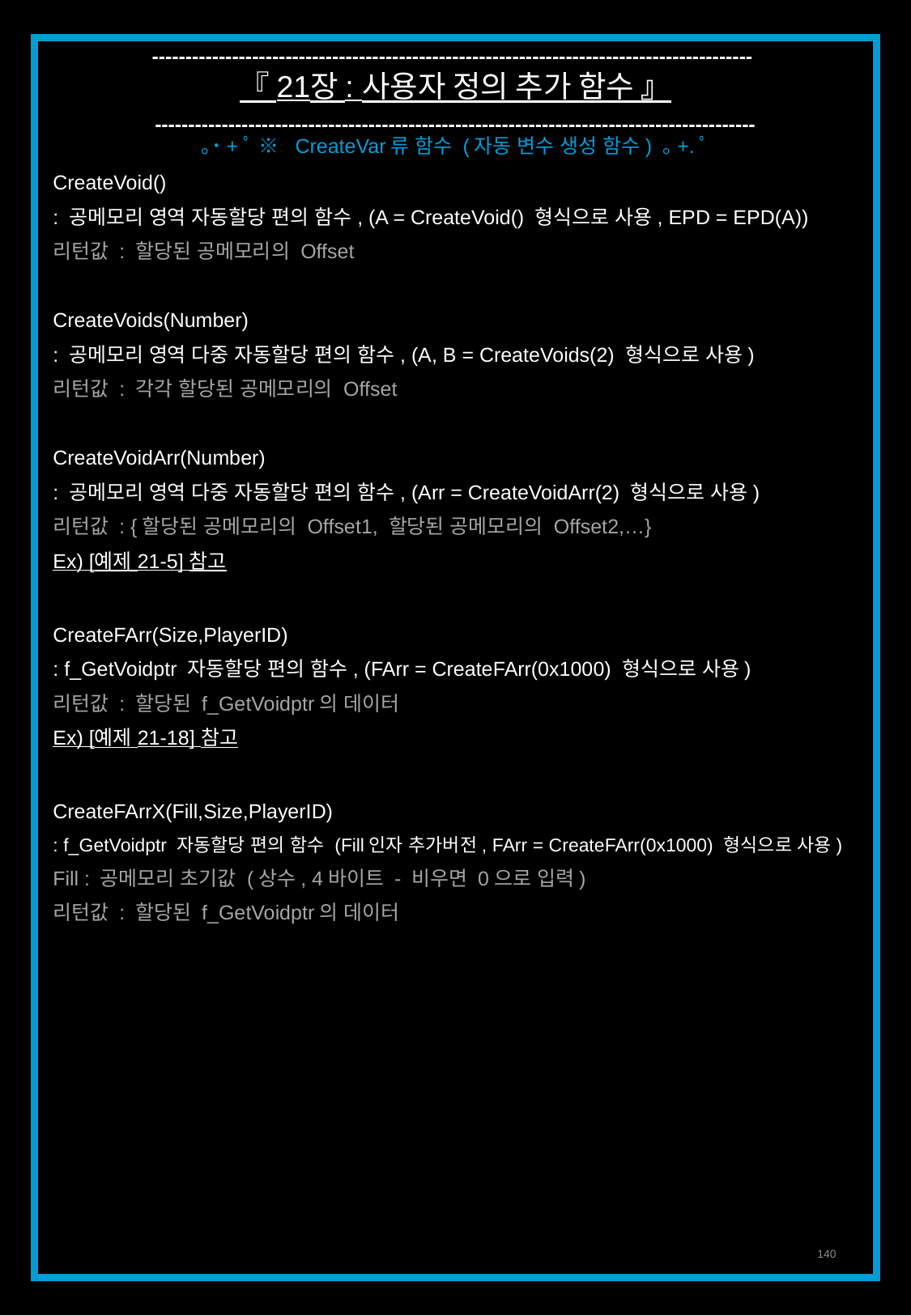

------------------------------------------------------------------------------------------
『 21장 : 사용자 정의 추가 함수 』
------------------------------------------------------------------------------------------

｡˙+ﾟ ※  CreateVar류 함수 (자동 변수 생성 함수) ｡+.ﾟ
CreateVoid()
: 공메모리 영역 자동할당 편의 함수, (A = CreateVoid() 형식으로 사용, EPD = EPD(A))
리턴값 : 할당된 공메모리의 Offset

CreateVoids(Number)
: 공메모리 영역 다중 자동할당 편의 함수, (A, B = CreateVoids(2) 형식으로 사용)
리턴값 : 각각 할당된 공메모리의 Offset

CreateVoidArr(Number)
: 공메모리 영역 다중 자동할당 편의 함수, (Arr = CreateVoidArr(2) 형식으로 사용)
리턴값 : {할당된 공메모리의 Offset1, 할당된 공메모리의 Offset2,…}
Ex) [예제 21-5] 참고

CreateFArr(Size,PlayerID)
: f_GetVoidptr 자동할당 편의 함수, (FArr = CreateFArr(0x1000) 형식으로 사용)
리턴값 : 할당된 f_GetVoidptr의 데이터
Ex) [예제 21-18] 참고

CreateFArrX(Fill,Size,PlayerID)
: f_GetVoidptr 자동할당 편의 함수 (Fill인자 추가버전, FArr = CreateFArr(0x1000) 형식으로 사용)
Fill : 공메모리 초기값 (상수, 4바이트 - 비우면 0으로 입력)
리턴값 : 할당된 f_GetVoidptr의 데이터
140